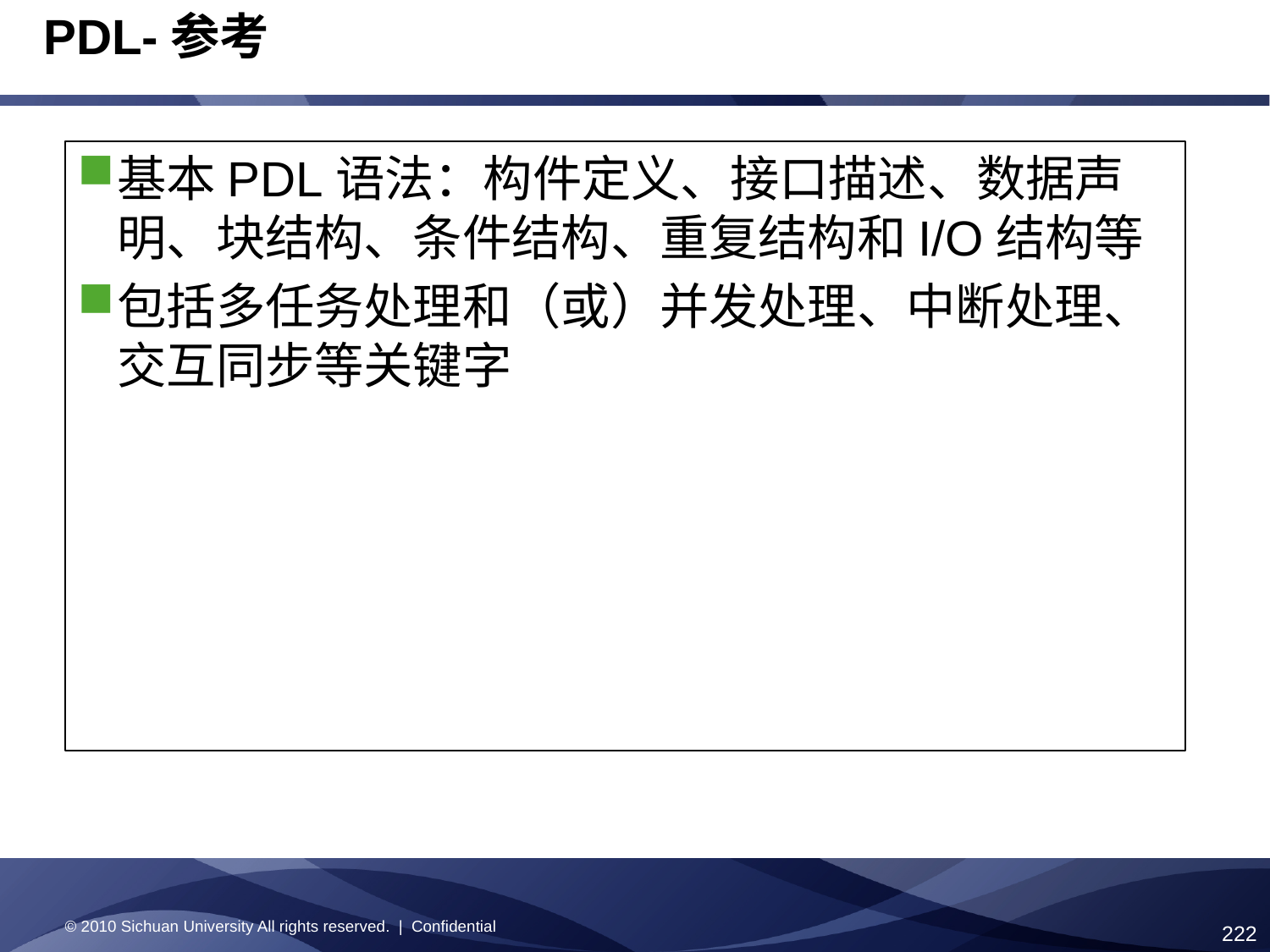

# PDL-参考
基本PDL语法：构件定义、接口描述、数据声明、块结构、条件结构、重复结构和I/O结构等
包括多任务处理和（或）并发处理、中断处理、交互同步等关键字
© 2010 Sichuan University All rights reserved.  |  Confidential
222